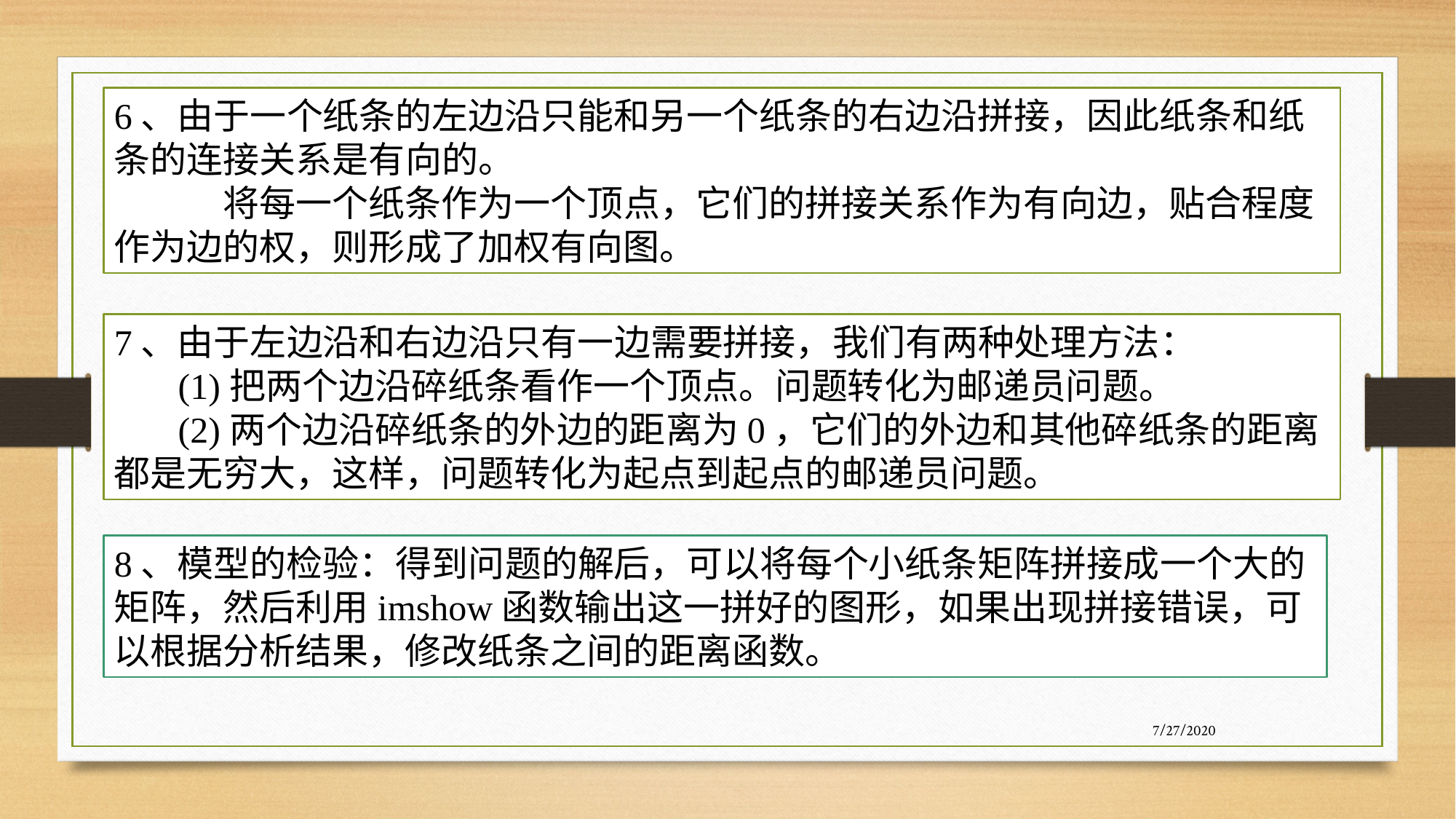

6、由于一个纸条的左边沿只能和另一个纸条的右边沿拼接，因此纸条和纸条的连接关系是有向的。
	将每一个纸条作为一个顶点，它们的拼接关系作为有向边，贴合程度作为边的权，则形成了加权有向图。
7、由于左边沿和右边沿只有一边需要拼接，我们有两种处理方法：
       (1)把两个边沿碎纸条看作一个顶点。问题转化为邮递员问题。
       (2)两个边沿碎纸条的外边的距离为0，它们的外边和其他碎纸条的距离都是无穷大，这样，问题转化为起点到起点的邮递员问题。
8、模型的检验：得到问题的解后，可以将每个小纸条矩阵拼接成一个大的矩阵，然后利用imshow函数输出这一拼好的图形，如果出现拼接错误，可以根据分析结果，修改纸条之间的距离函数。

7/27/2020